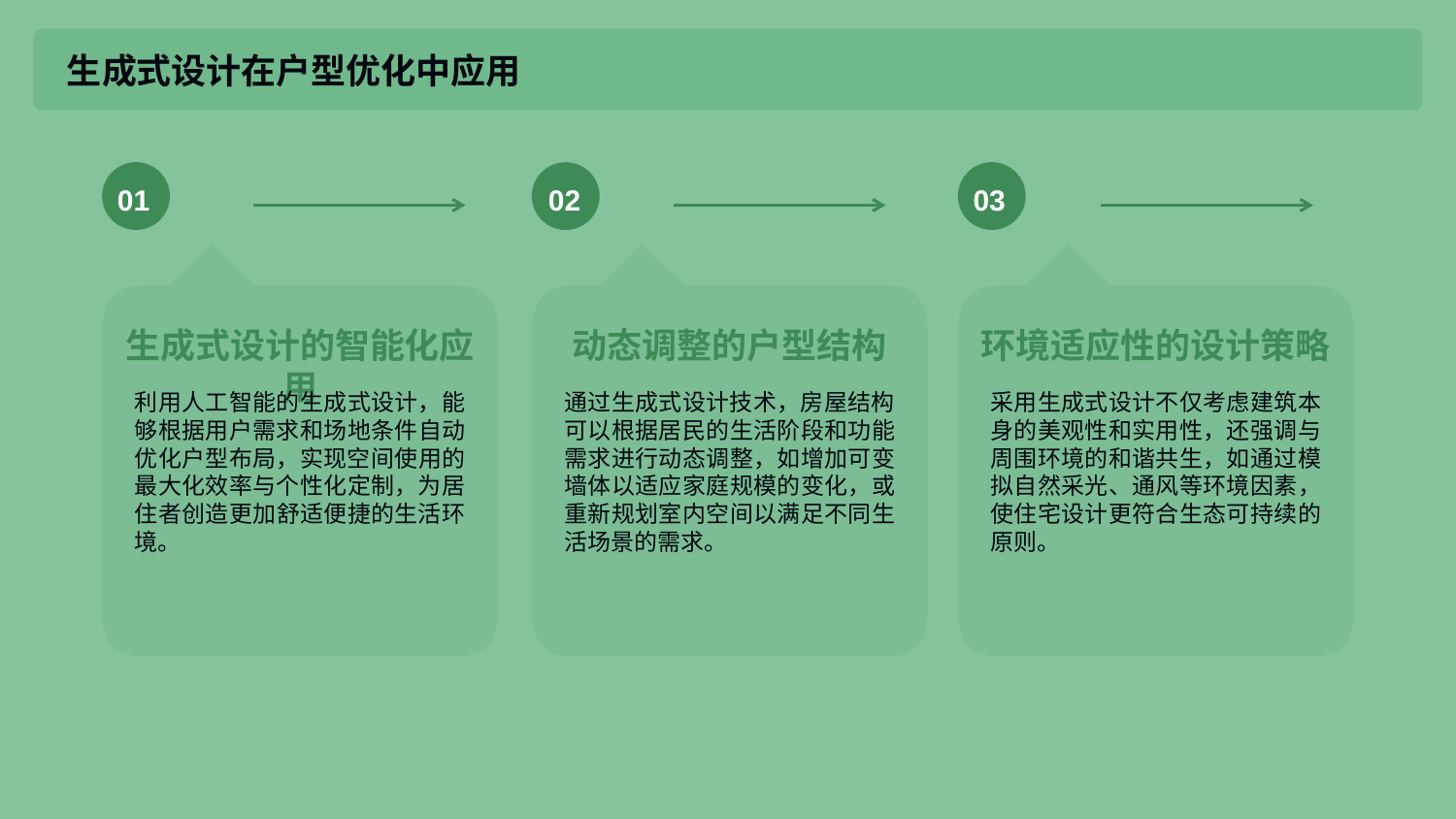

生成式设计在户型优化中应用

01
02
03

生成式设计的智能化应用
动态调整的户型结构
环境适应性的设计策略
利用人工智能的生成式设计，能够根据用户需求和场地条件自动优化户型布局，实现空间使用的最大化效率与个性化定制，为居住者创造更加舒适便捷的生活环境。
通过生成式设计技术，房屋结构可以根据居民的生活阶段和功能需求进行动态调整，如增加可变墙体以适应家庭规模的变化，或重新规划室内空间以满足不同生活场景的需求。
采用生成式设计不仅考虑建筑本身的美观性和实用性，还强调与周围环境的和谐共生，如通过模拟自然采光、通风等环境因素，使住宅设计更符合生态可持续的原则。